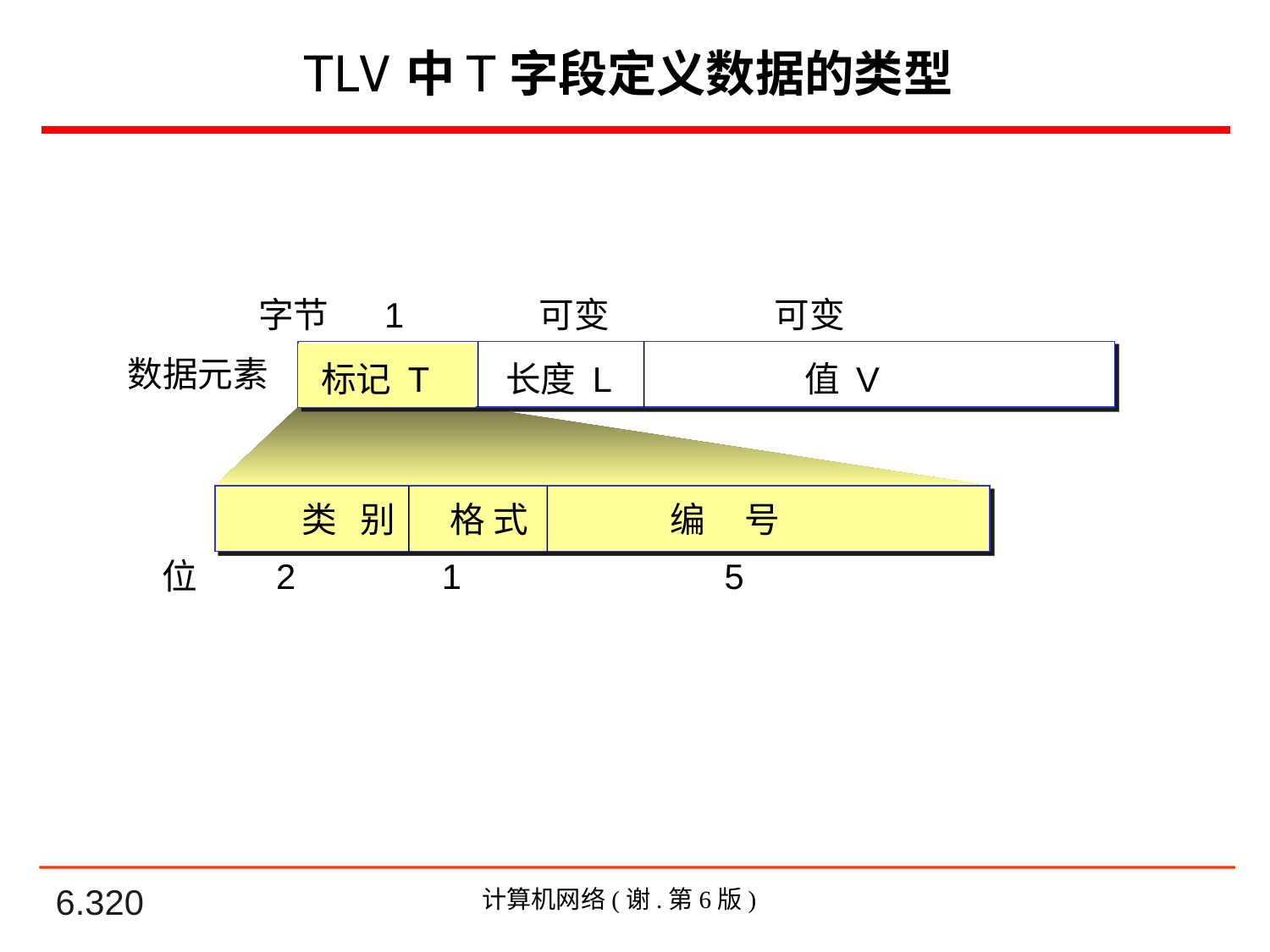

# TLV中T字段定义数据的类型
字节      1             可变                     可变

数据元素
标记 T       长度 L                   值 V

类   别       格 式                  编     号
位         2               1                           5